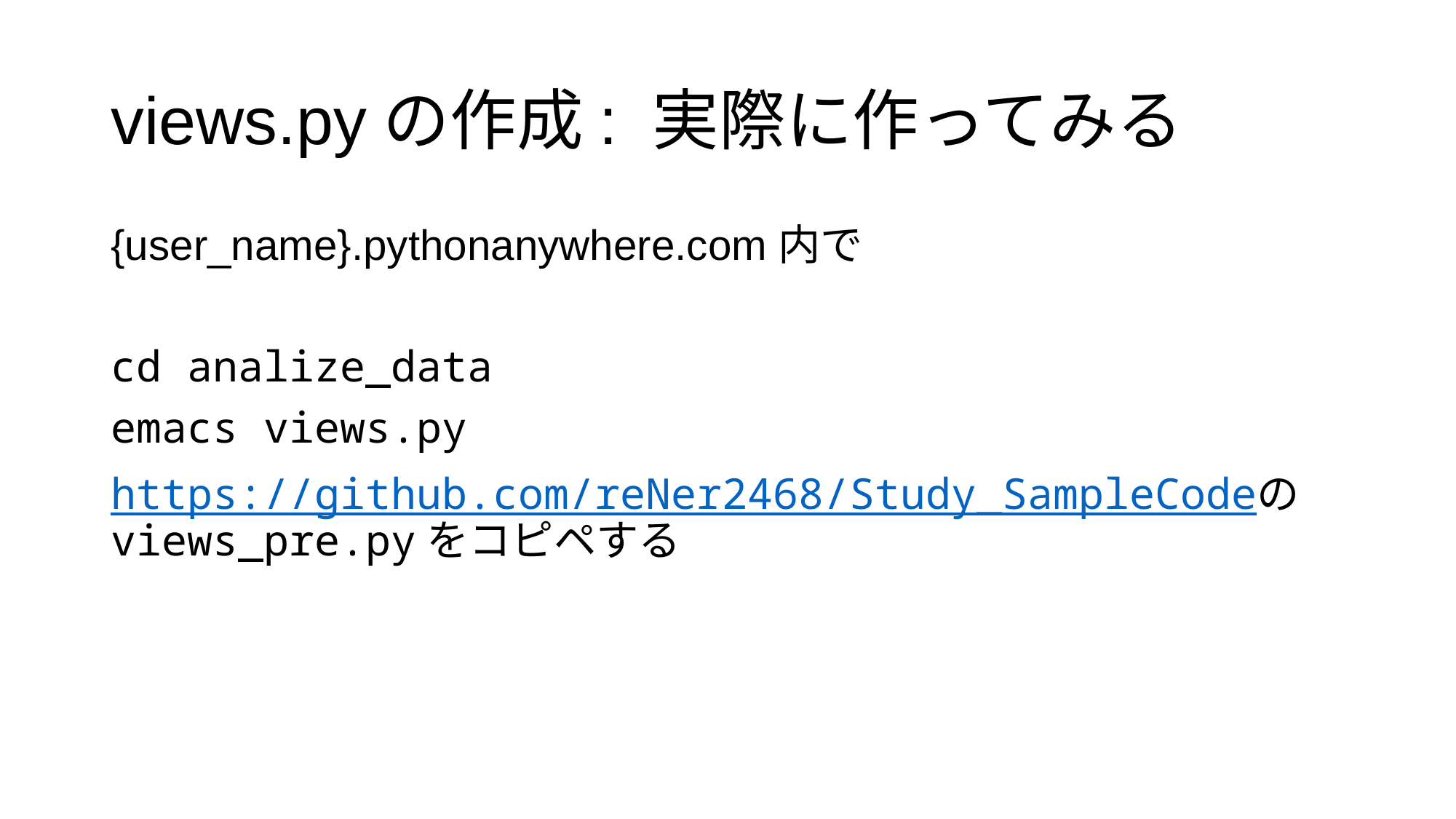

# views.pyの作成: 実際に作ってみる
{user_name}.pythonanywhere.com内で

cd analize_data
emacs views.py
https://github.com/reNer2468/Study_SampleCodeのviews_pre.pyをコピペする